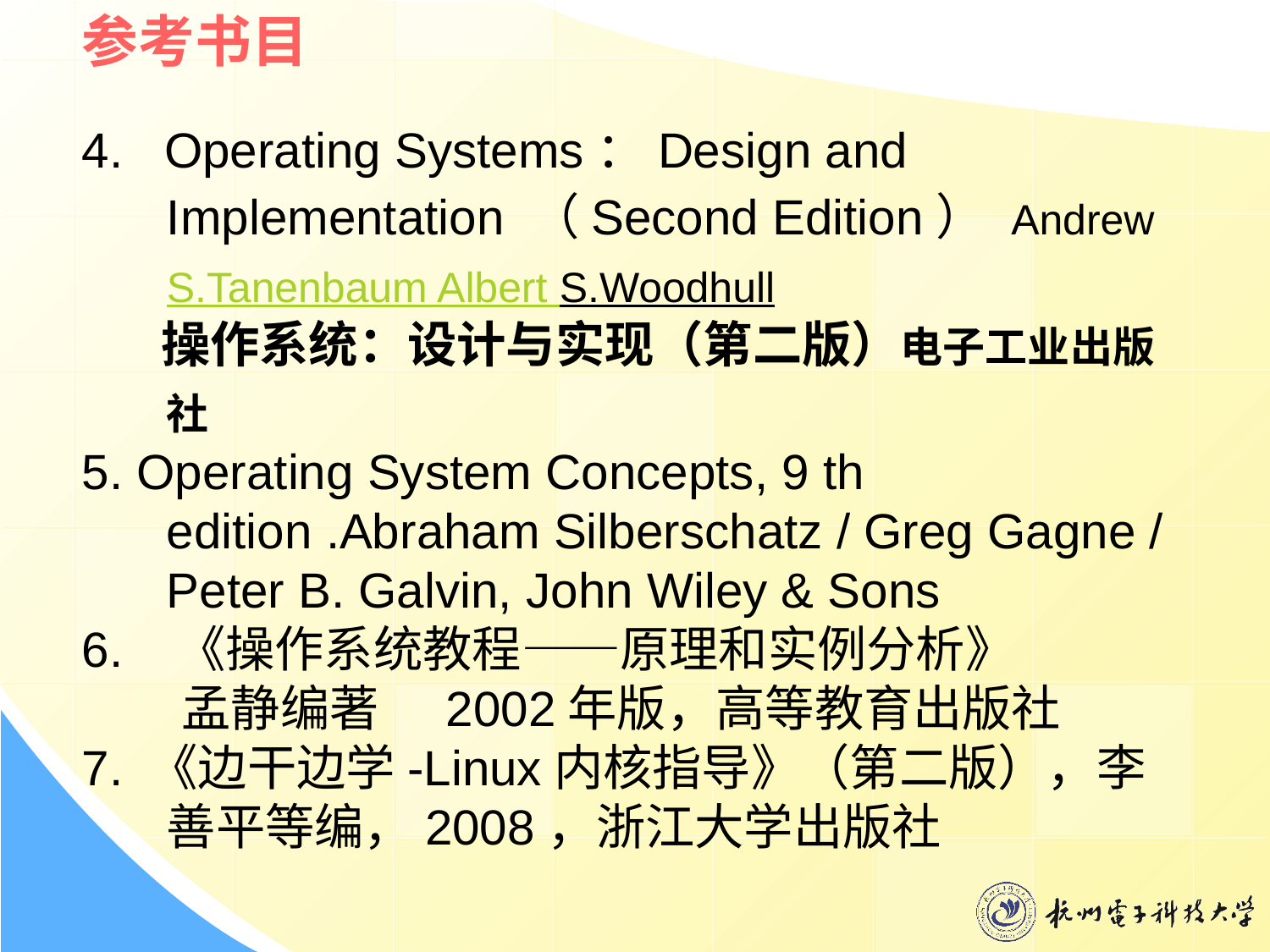

参考书目
4.   Operating Systems：Design and Implementation （Second Edition） Andrew S.Tanenbaum Albert S.Woodhull
      操作系统：设计与实现（第二版）电子工业出版社
5. Operating System Concepts, 9 th edition .Abraham Silberschatz / Greg Gagne / Peter B. Galvin, John Wiley & Sons
6.   《操作系统教程——原理和实例分析》
        孟静编著     2002年版，高等教育出版社
7. 《边干边学-Linux内核指导》（第二版），李善平等编，2008，浙江大学出版社